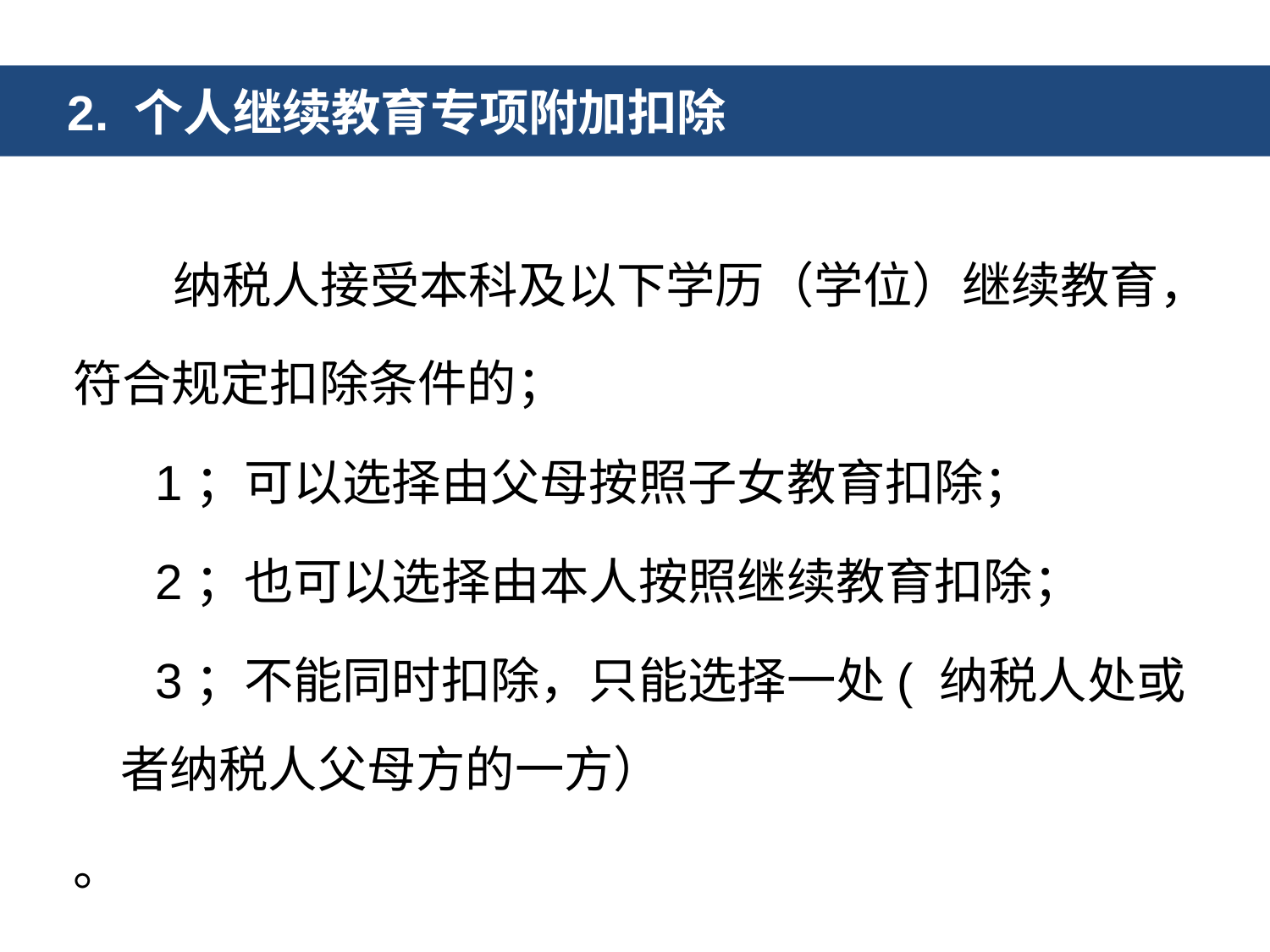

2. 个人继续教育专项附加扣除
        纳税人接受本科及以下学历（学位）继续教育，
符合规定扣除条件的；
      1；可以选择由父母按照子女教育扣除；
      2；也可以选择由本人按照继续教育扣除；
      3；不能同时扣除，只能选择一处( 纳税人处或者纳税人父母方的一方）
。